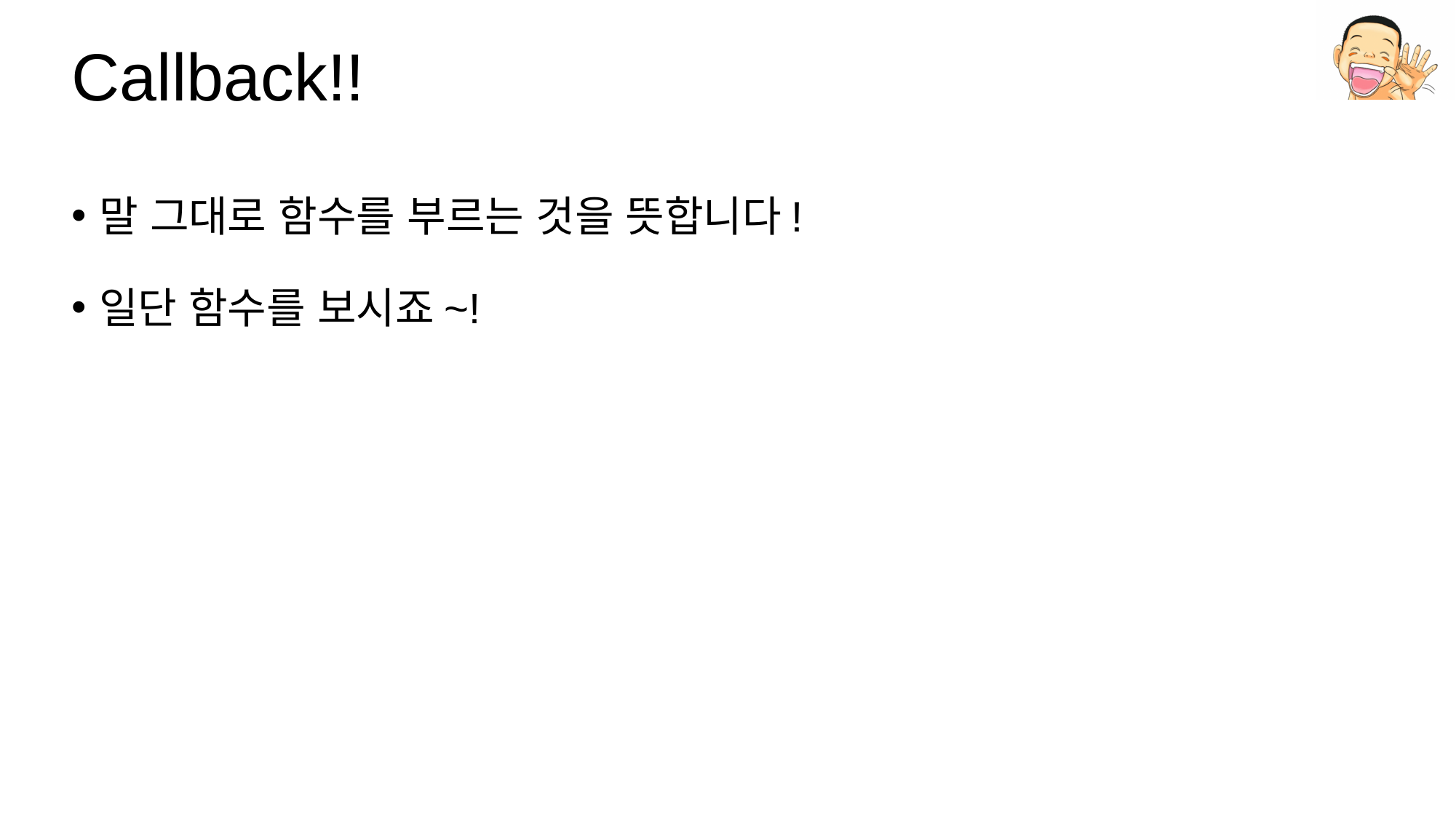

# Callback!!
말 그대로 함수를 부르는 것을 뜻합니다!
일단 함수를 보시죠~!